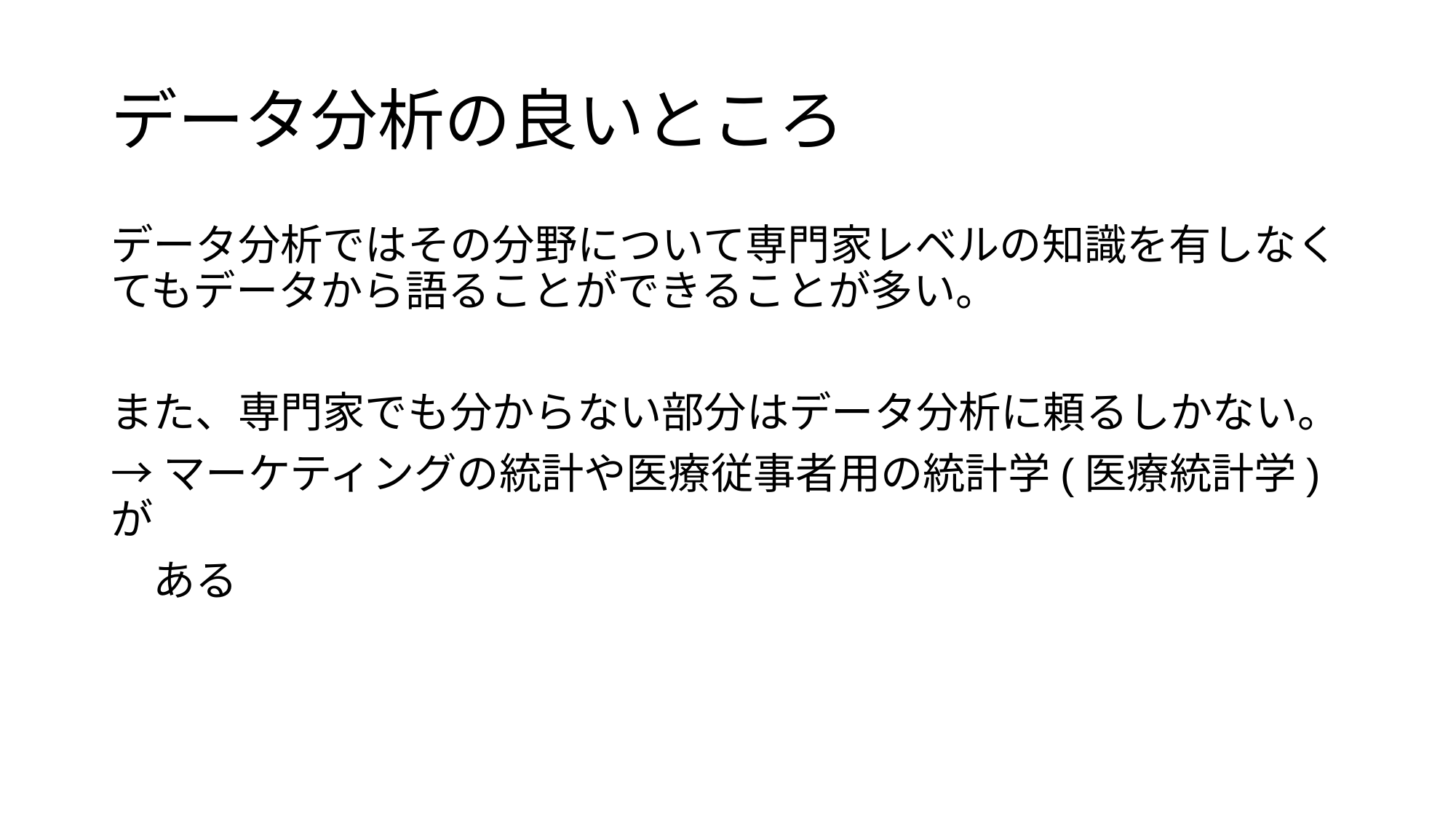

# データ分析の良いところ
データ分析ではその分野について専門家レベルの知識を有しなくてもデータから語ることができることが多い。

また、専門家でも分からない部分はデータ分析に頼るしかない。
→マーケティングの統計や医療従事者用の統計学(医療統計学)が
　ある